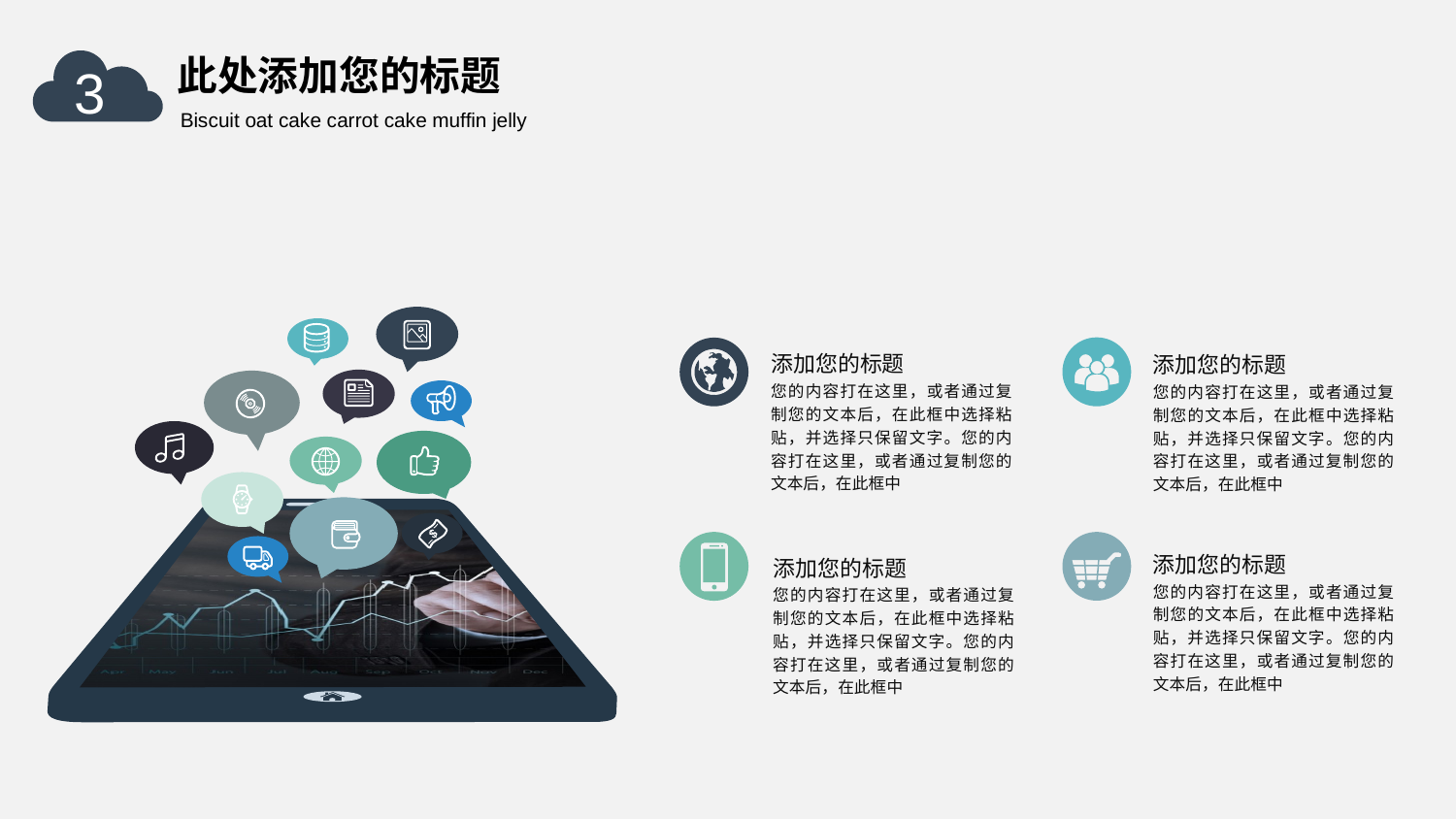

此处添加您的标题
Biscuit oat cake carrot cake muffin jelly
3

添加您的标题
您的内容打在这里，或者通过复制您的文本后，在此框中选择粘贴，并选择只保留文字。您的内容打在这里，或者通过复制您的文本后，在此框中

添加您的标题
您的内容打在这里，或者通过复制您的文本后，在此框中选择粘贴，并选择只保留文字。您的内容打在这里，或者通过复制您的文本后，在此框中

添加您的标题
您的内容打在这里，或者通过复制您的文本后，在此框中选择粘贴，并选择只保留文字。您的内容打在这里，或者通过复制您的文本后，在此框中

添加您的标题
您的内容打在这里，或者通过复制您的文本后，在此框中选择粘贴，并选择只保留文字。您的内容打在这里，或者通过复制您的文本后，在此框中